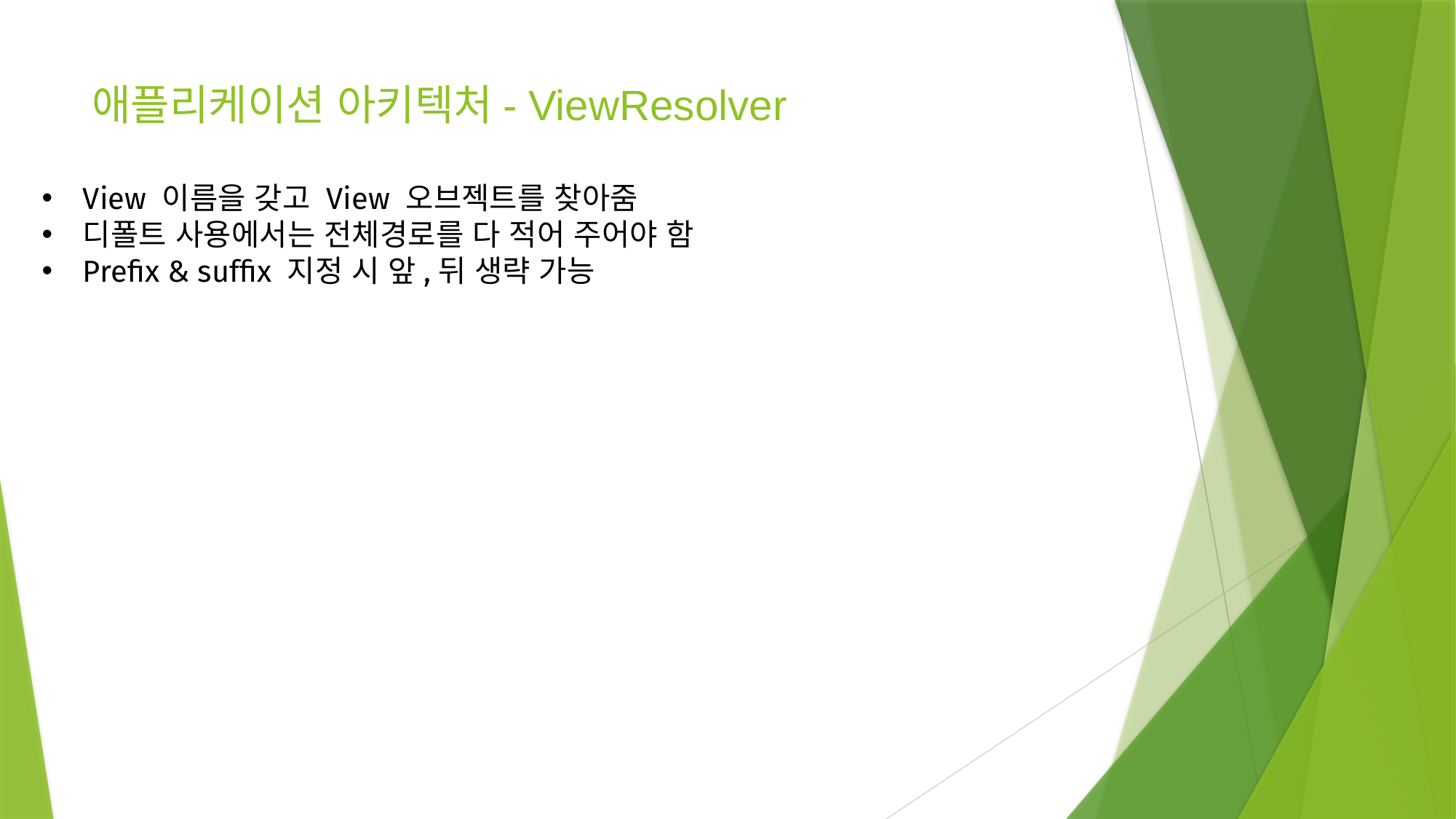

# 애플리케이션 아키텍처- ViewResolver
View 이름을 갖고 View 오브젝트를 찾아줌
디폴트 사용에서는 전체경로를 다 적어 주어야 함
Prefix & suffix 지정 시 앞,뒤 생략 가능